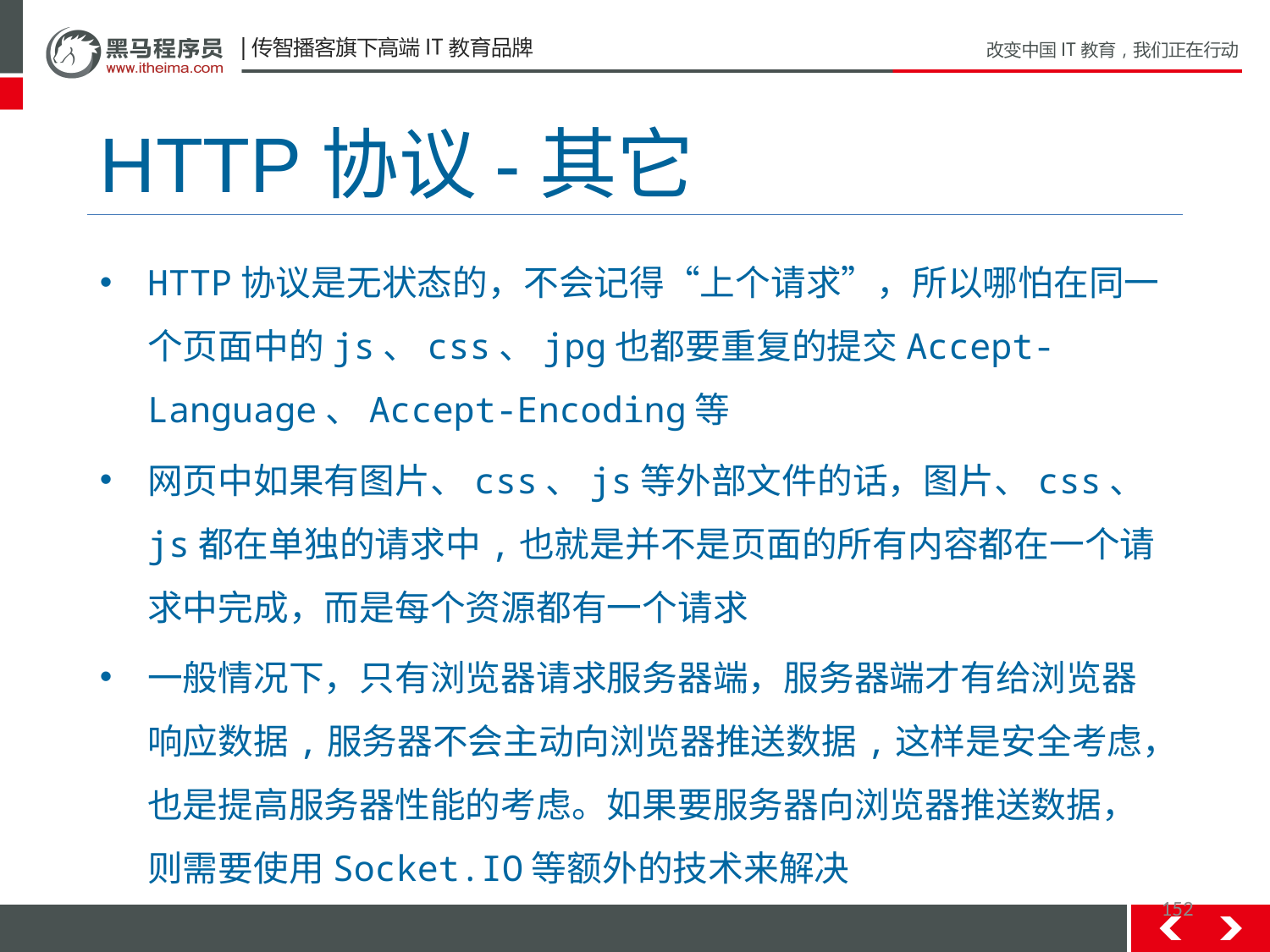

# HTTP协议-其它
HTTP协议是无状态的，不会记得“上个请求”，所以哪怕在同一个页面中的js、css、jpg也都要重复的提交Accept-Language、Accept-Encoding等
网页中如果有图片、css、js等外部文件的话，图片、css、js都在单独的请求中,也就是并不是页面的所有内容都在一个请求中完成，而是每个资源都有一个请求
一般情况下，只有浏览器请求服务器端，服务器端才有给浏览器响应数据,服务器不会主动向浏览器推送数据,这样是安全考虑，也是提高服务器性能的考虑。如果要服务器向浏览器推送数据，则需要使用Socket.IO等额外的技术来解决
152